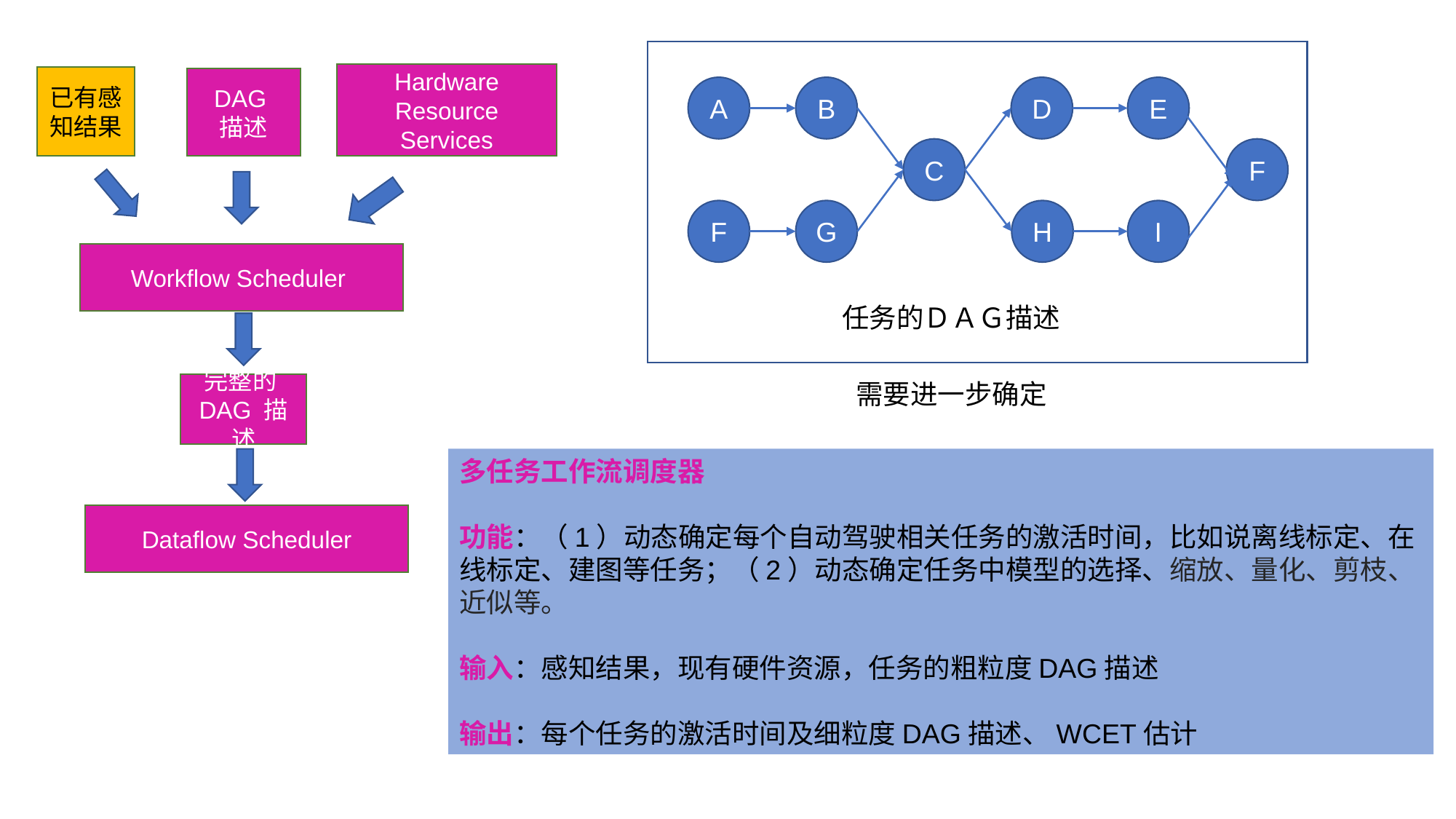

Hardware Resource Services
已有感知结果
DAG
描述
A
B
D
E
C
F
F
G
H
I
任务的ＤＡＧ描述

Workflow Scheduler

需要进一步确定
完整的DAG 描述
多任务工作流调度器

功能：（1）动态确定每个自动驾驶相关任务的激活时间，比如说离线标定、在线标定、建图等任务；（2）动态确定任务中模型的选择、缩放、量化、剪枝、近似等。

输入：感知结果，现有硬件资源，任务的粗粒度DAG描述

输出：每个任务的激活时间及细粒度DAG描述、WCET估计

 Dataflow Scheduler